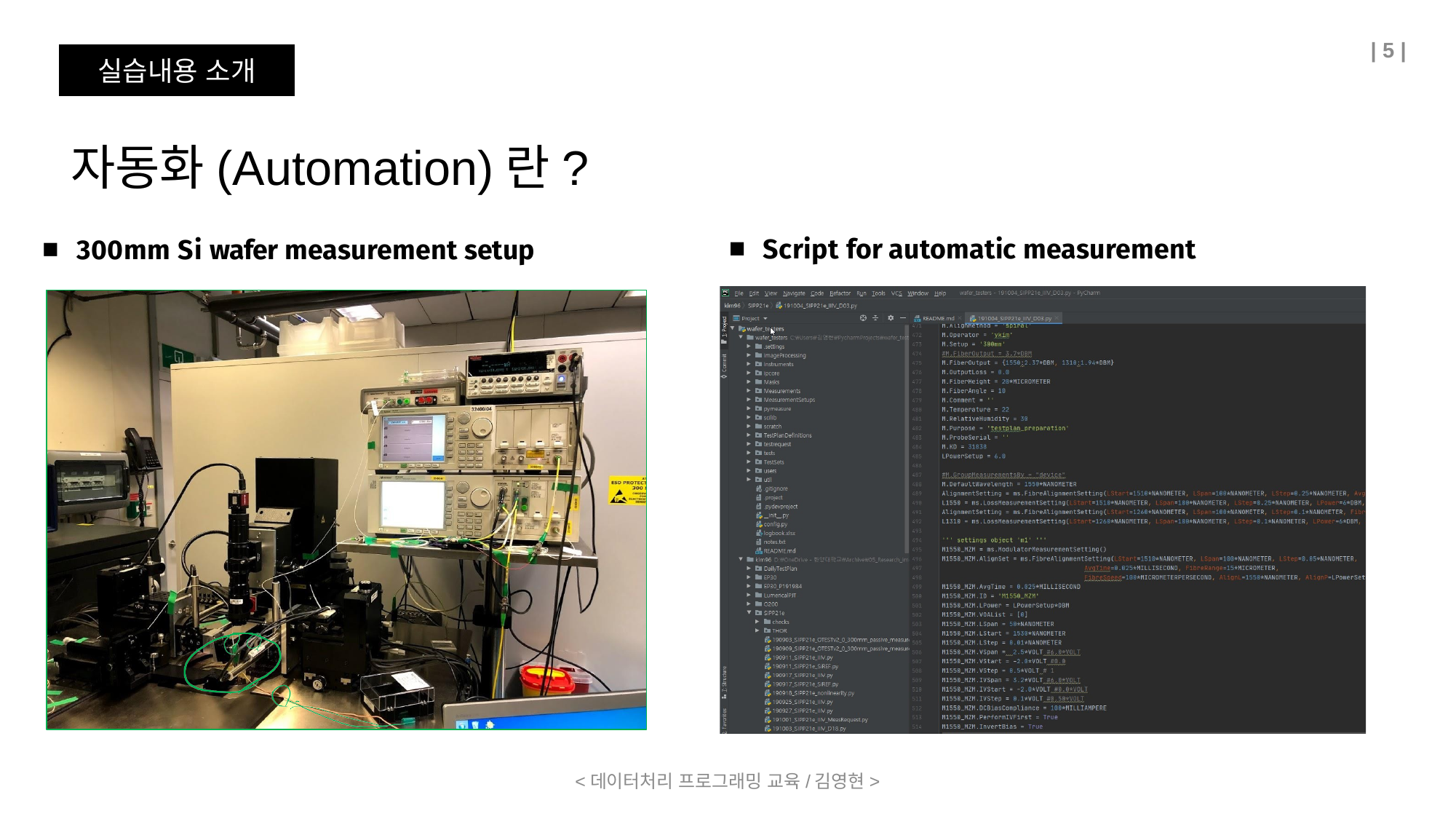

| 5 |
실습내용 소개

자동화(Automation)란?
Script for automatic measurement
300mm Si wafer measurement setup

<데이터처리 프로그래밍 교육/김영현>